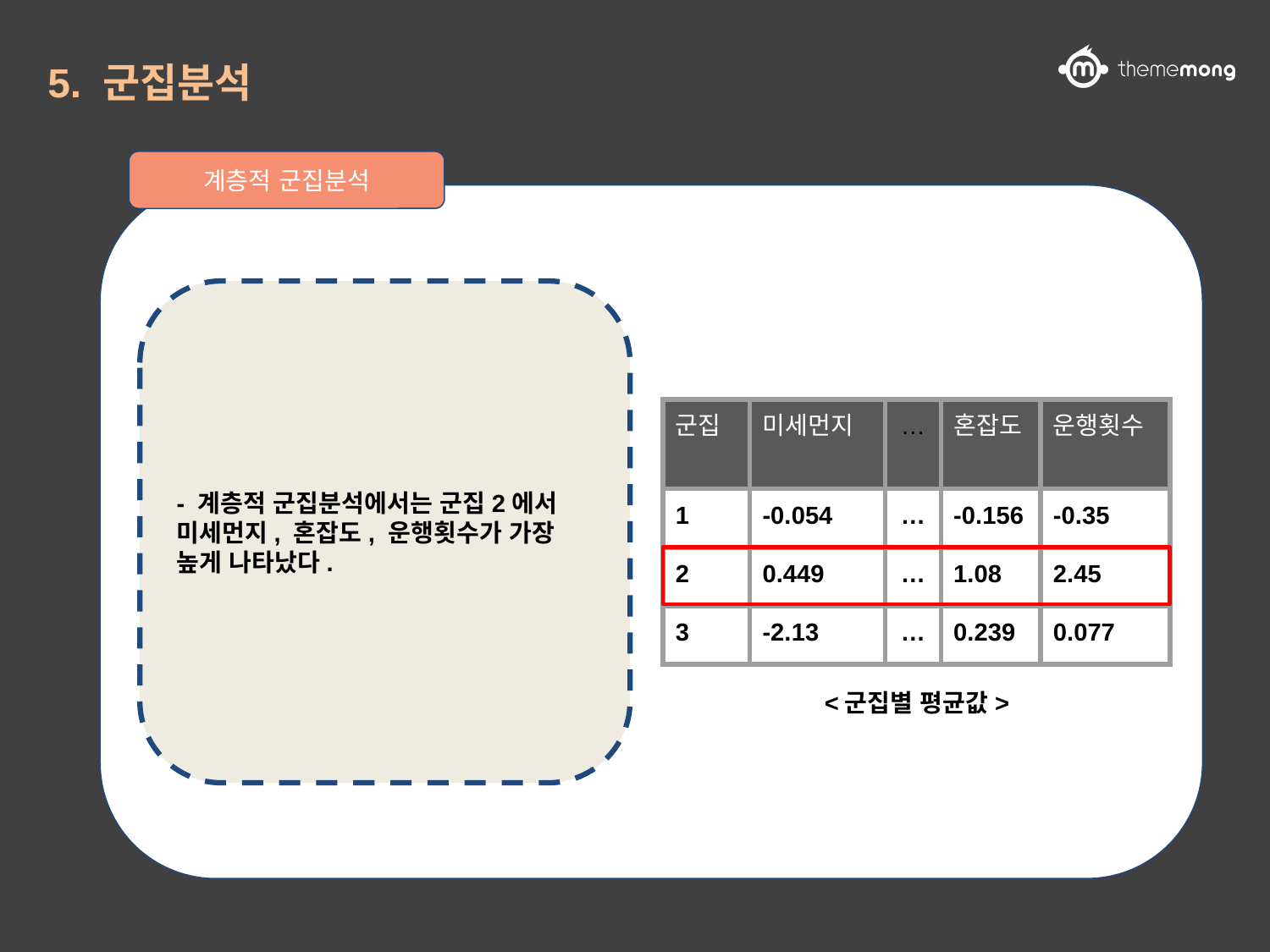

# 5. 군집분석
계층적 군집분석

- 계층적 군집분석에서는 군집2에서 미세먼지, 혼잡도, 운행횟수가 가장 높게 나타났다.
-지하철의 미세먼지는 대부분 열차의 운행으로 인해 생기기 때문에 운행횟수가 많으면 미세먼지가 많을 것이라고 생각되고, 군집1이 그러한 특성을 보여주고 있다.

-표에는 생략한 부분인 이산화탄소, 포름알데히드, 일산화탄소는 운행횟수나 혼잡도보다 다른 요소에 더 큰 영향을 받을 것으로 보인다.

-이산화탄소, 포름알데히드, 일산화탄소에 영향을 주는 요소를 추가해서 시행해주면 더 좋은 결과가 나올것으로 기대된다.
| 군집 | 미세먼지 | … | 혼잡도 | 운행횟수 |
| --- | --- | --- | --- | --- |
| 1 | -0.054 | … | -0.156 | -0.35 |
| 2 | 0.449 | … | 1.08 | 2.45 |
| 3 | -2.13 | … | 0.239 | 0.077 |

<군집별 평균값>